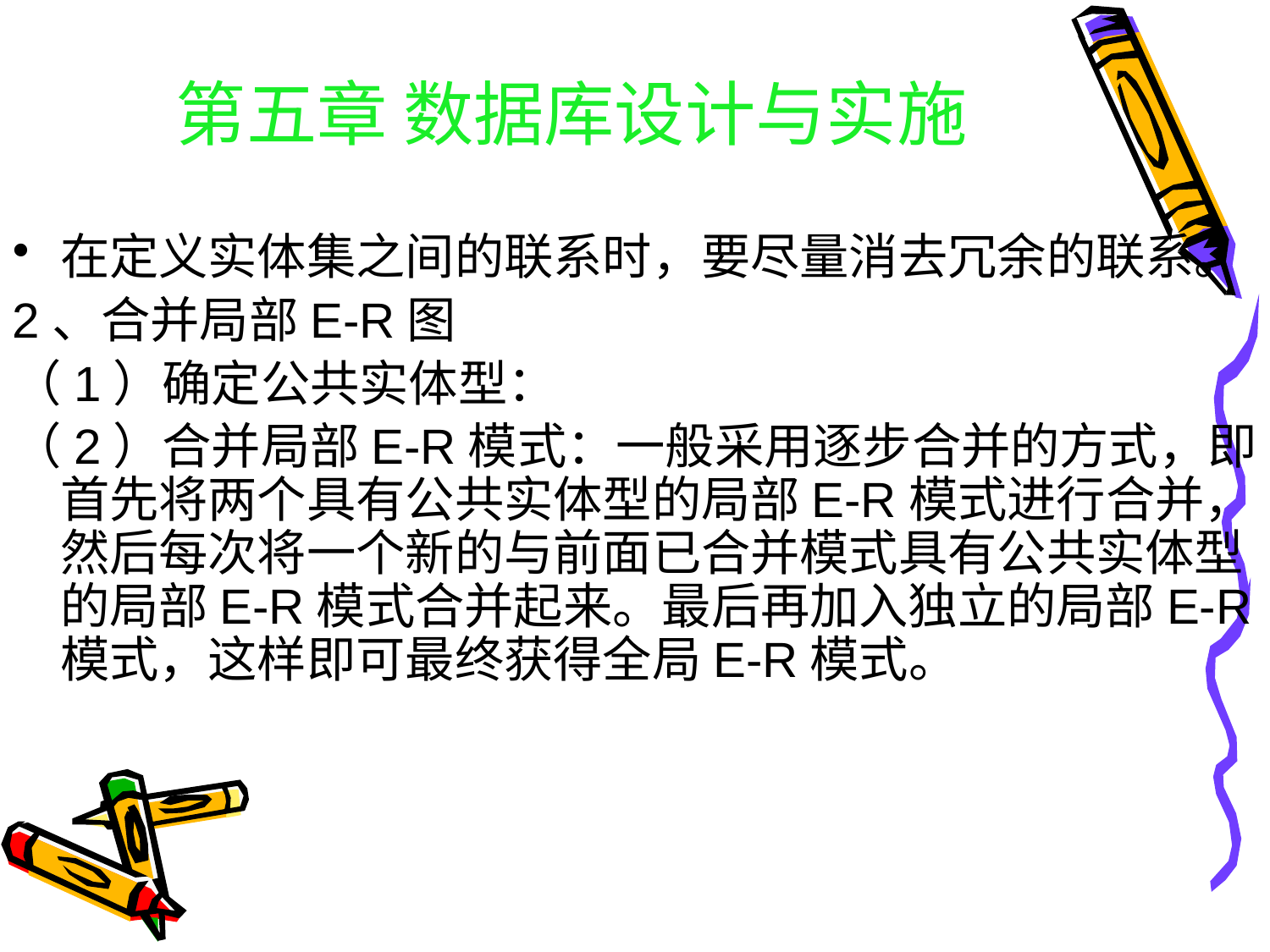

# 第五章 数据库设计与实施
在定义实体集之间的联系时，要尽量消去冗余的联系。
2、合并局部E-R图
（1）确定公共实体型：
（2）合并局部E-R模式：一般采用逐步合并的方式，即首先将两个具有公共实体型的局部E-R模式进行合并，然后每次将一个新的与前面已合并模式具有公共实体型的局部E-R模式合并起来。最后再加入独立的局部E-R模式，这样即可最终获得全局E-R模式。